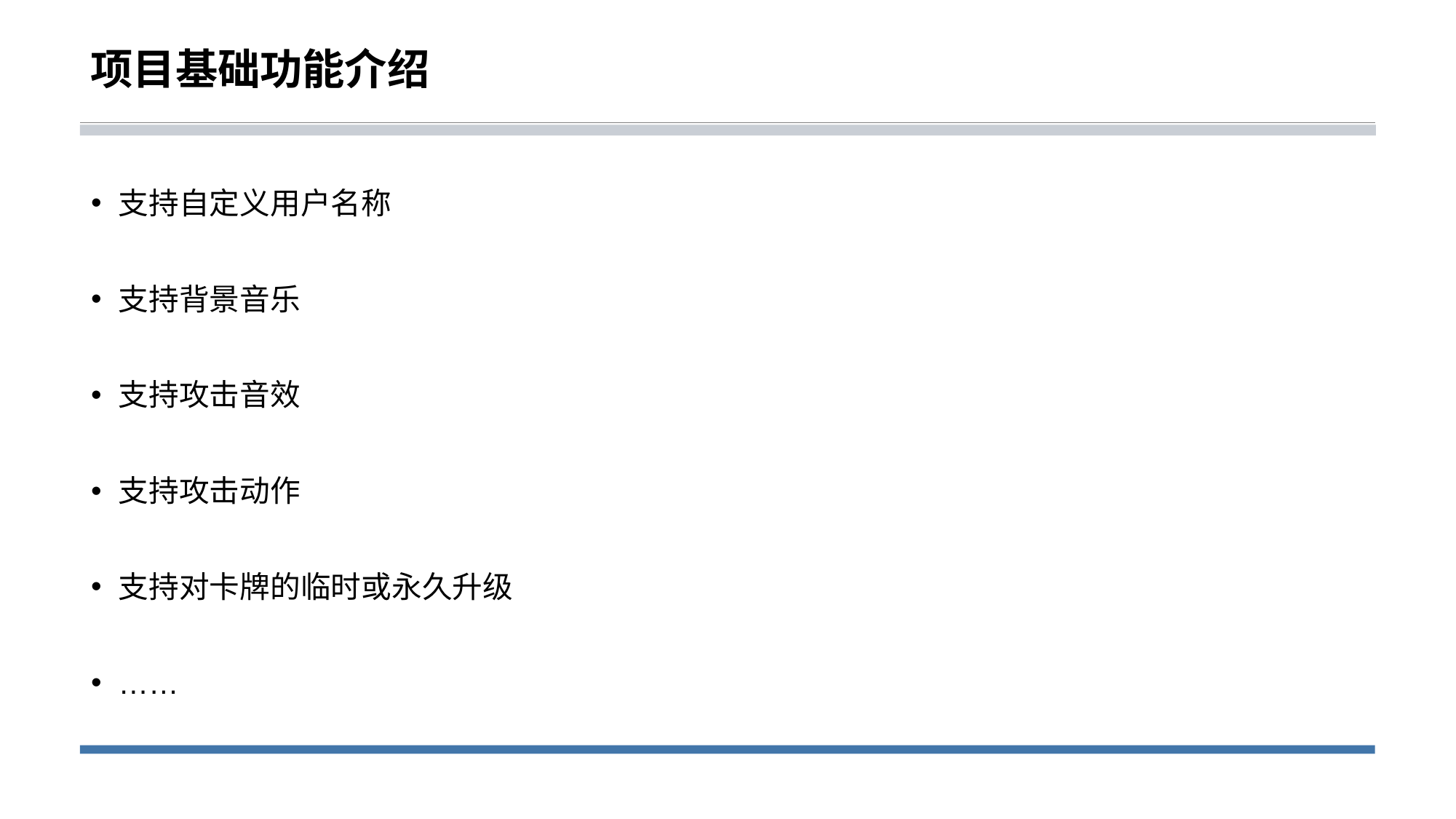

项目基础功能介绍
支持自定义用户名称

支持背景音乐

支持攻击音效

支持攻击动作

支持对卡牌的临时或永久升级

……